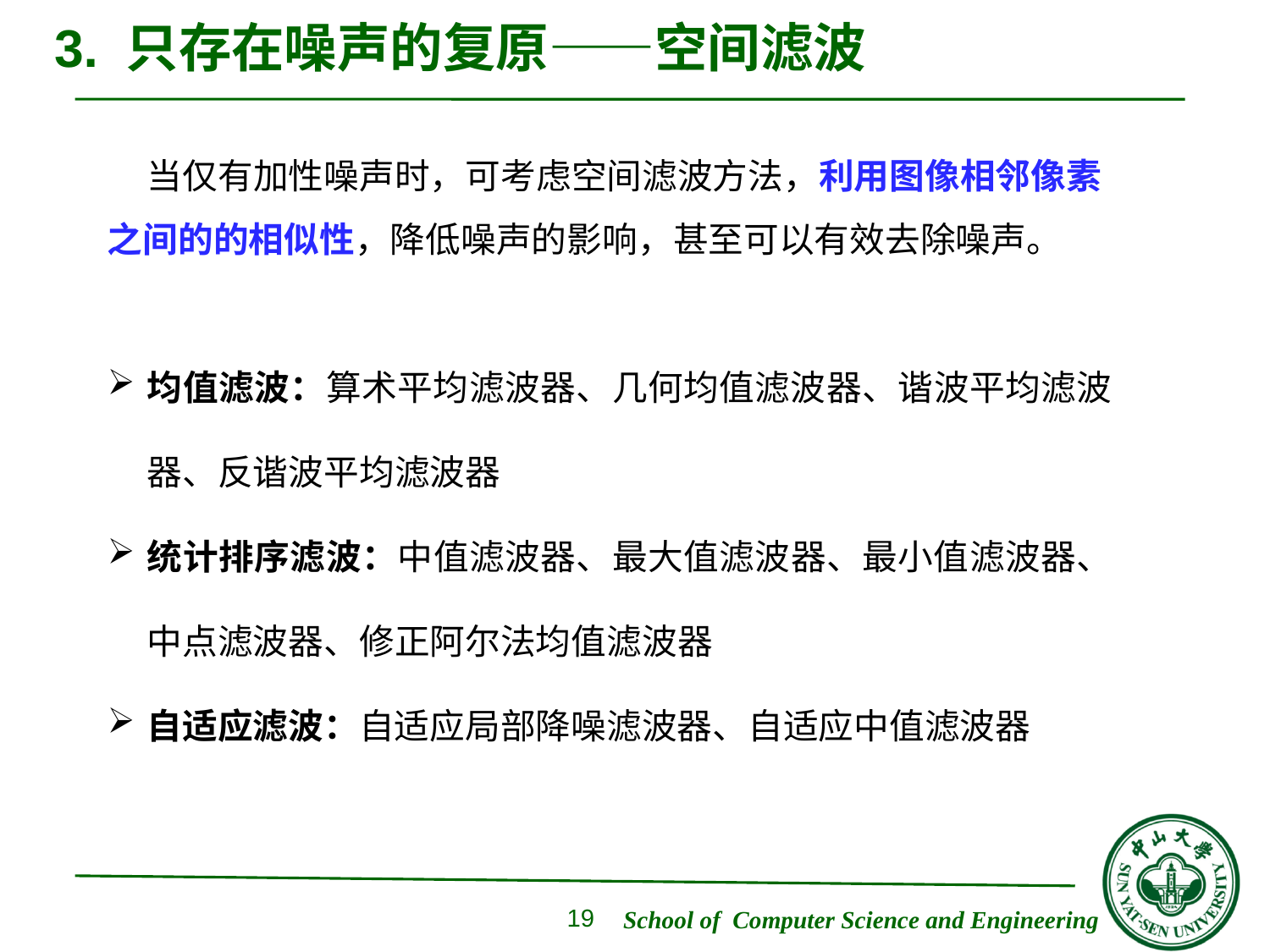

# 3. 只存在噪声的复原——空间滤波
    当仅有加性噪声时，可考虑空间滤波方法，利用图像相邻像素之间的的相似性，降低噪声的影响，甚至可以有效去除噪声。

均值滤波：算术平均滤波器、几何均值滤波器、谐波平均滤波器、反谐波平均滤波器
统计排序滤波：中值滤波器、最大值滤波器、最小值滤波器、中点滤波器、修正阿尔法均值滤波器
自适应滤波：自适应局部降噪滤波器、自适应中值滤波器
19